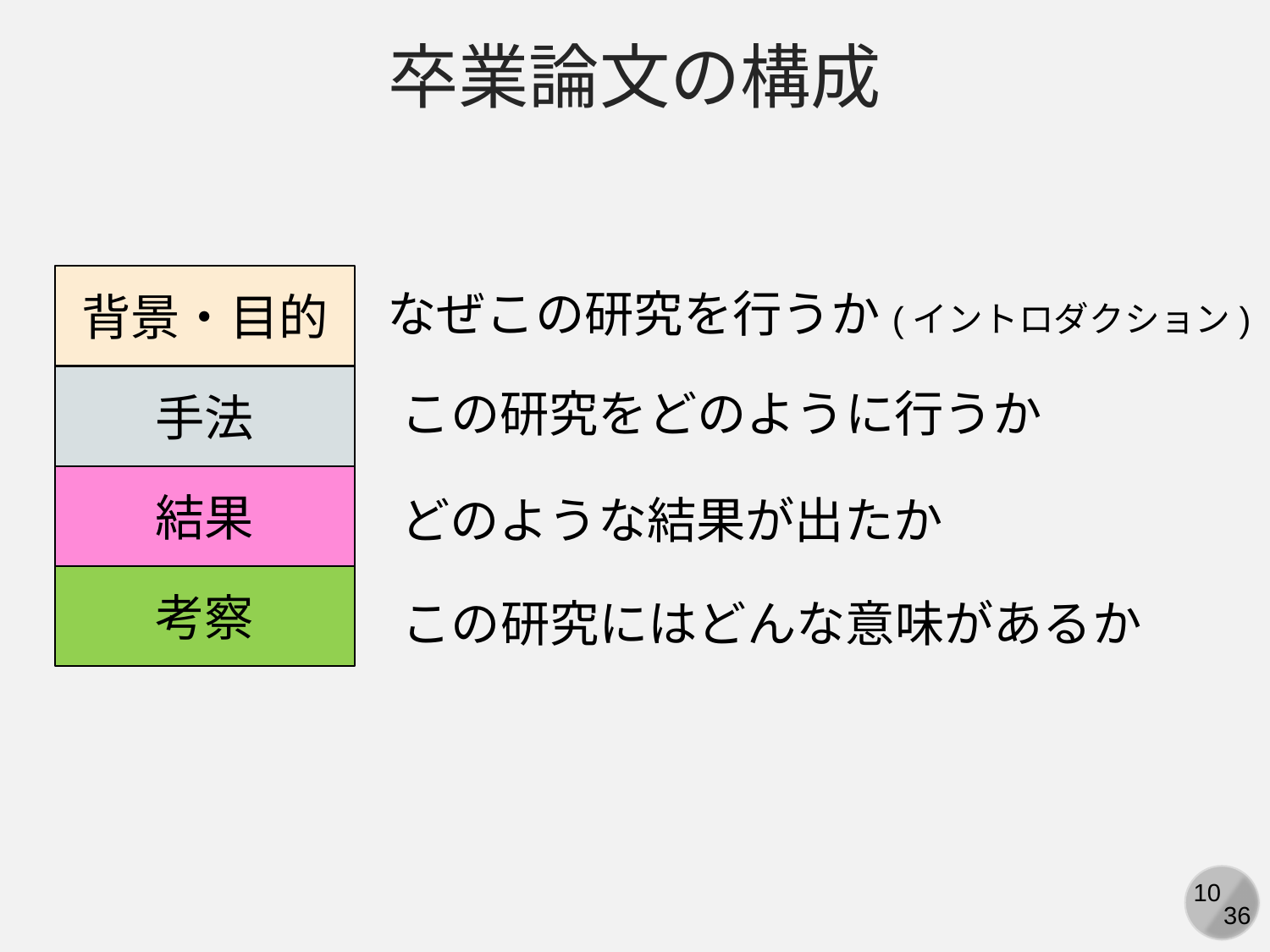

卒業論文の構成
背景・目的
なぜこの研究を行うか(イントロダクション)
手法
この研究をどのように行うか
結果
どのような結果が出たか
考察
この研究にはどんな意味があるか